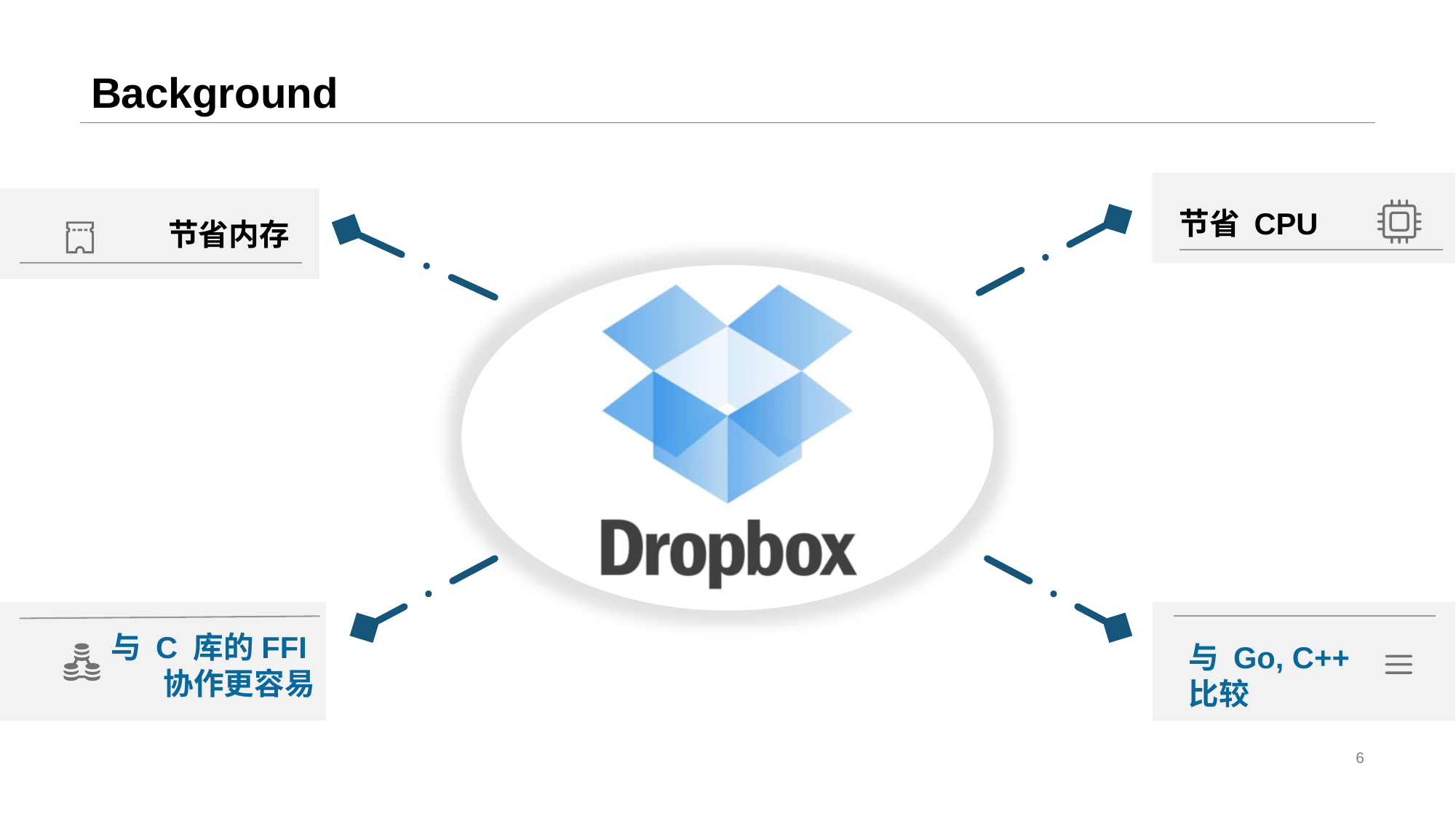

# Background

节省 CPU
节省内存
与 C 库的FFI
协作更容易
与 Go, C++
比较

6